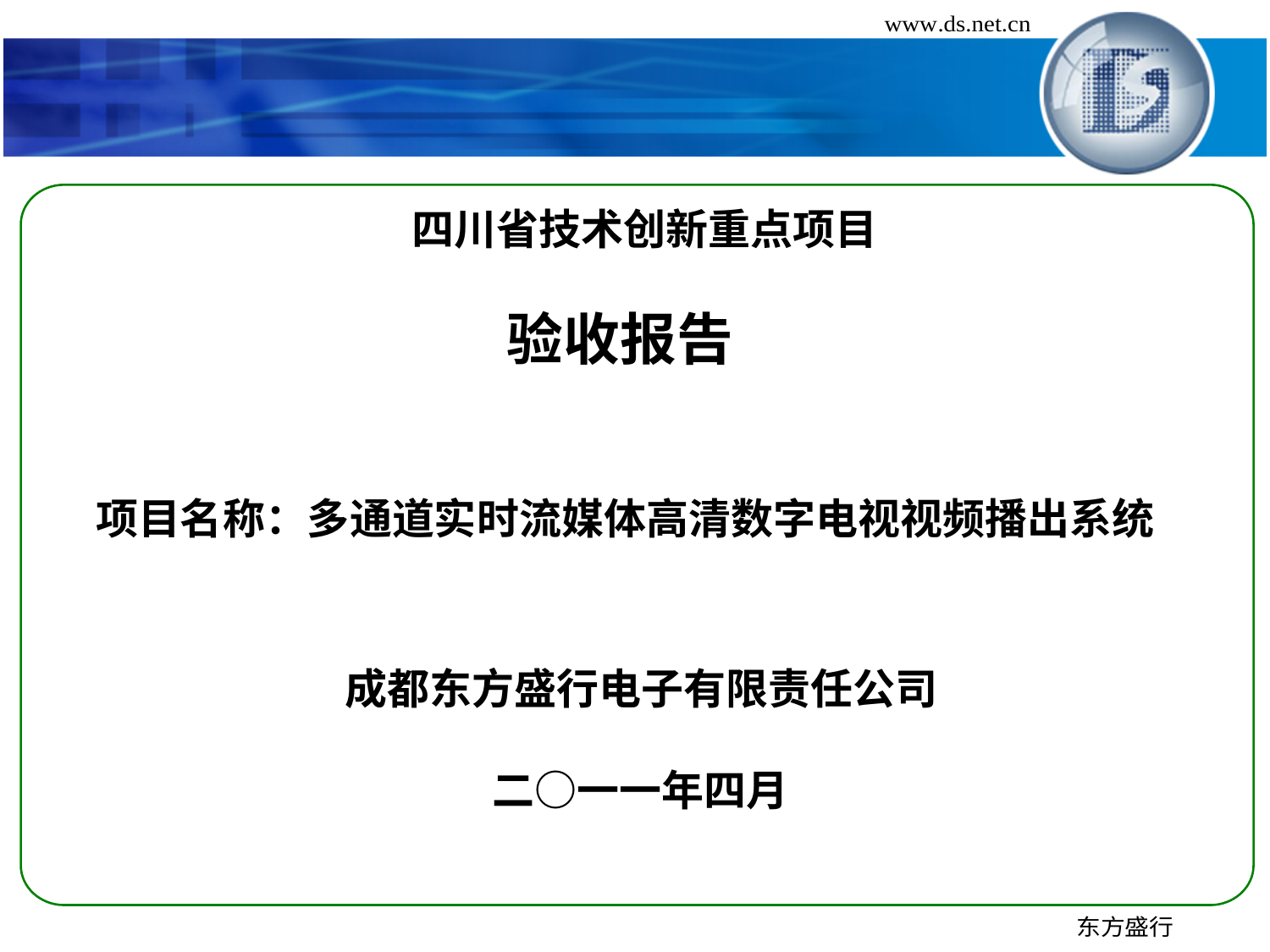

四川省技术创新重点项目

验收报告
项目名称：多通道实时流媒体高清数字电视视频播出系统
成都东方盛行电子有限责任公司

二○一一年四月